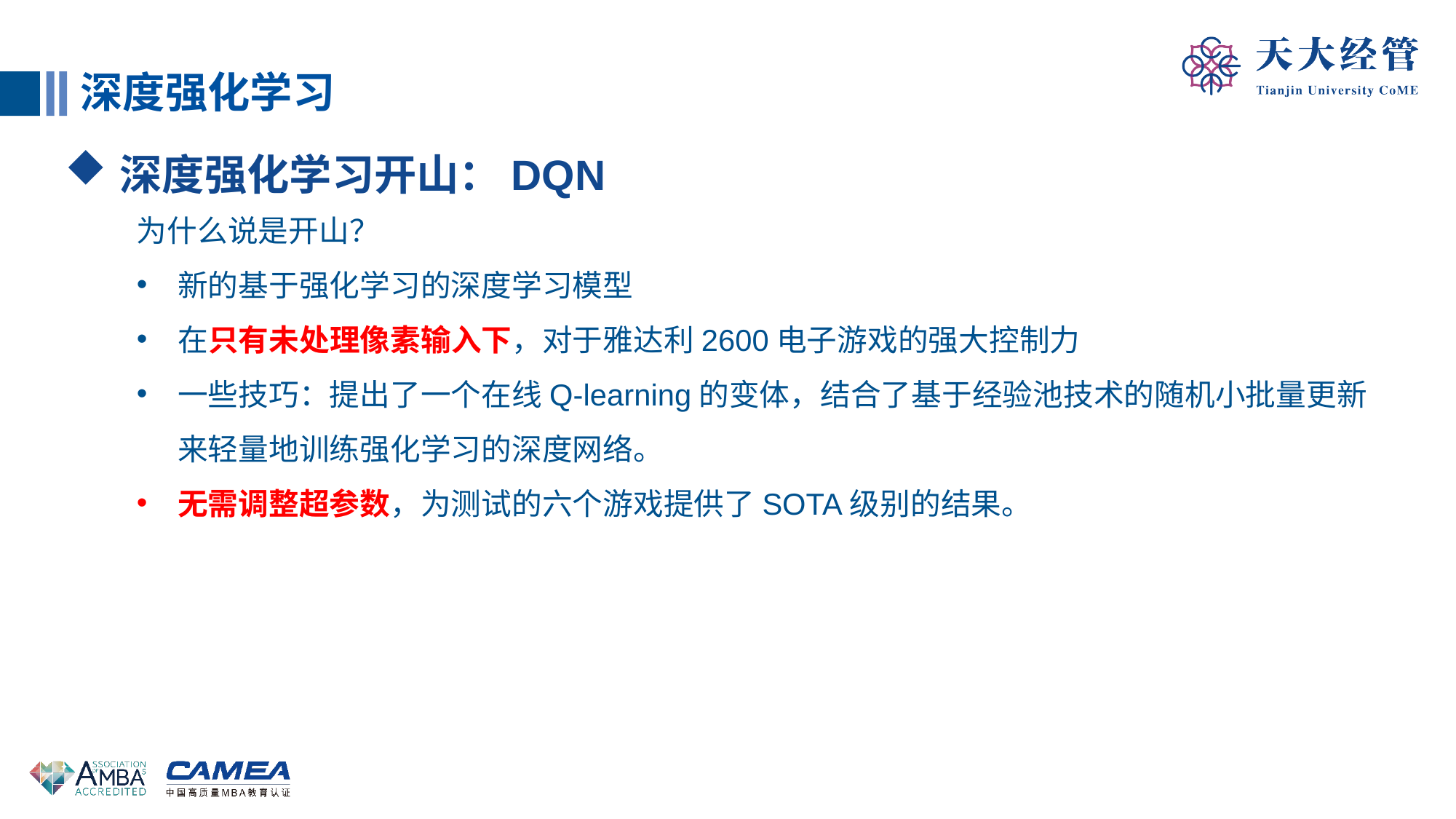

深度强化学习

深度强化学习开山：DQN
为什么说是开山？
新的基于强化学习的深度学习模型
在只有未处理像素输入下，对于雅达利2600电子游戏的强大控制力
一些技巧：提出了一个在线Q-learning的变体，结合了基于经验池技术的随机小批量更新来轻量地训练强化学习的深度网络。
无需调整超参数，为测试的六个游戏提供了SOTA级别的结果。